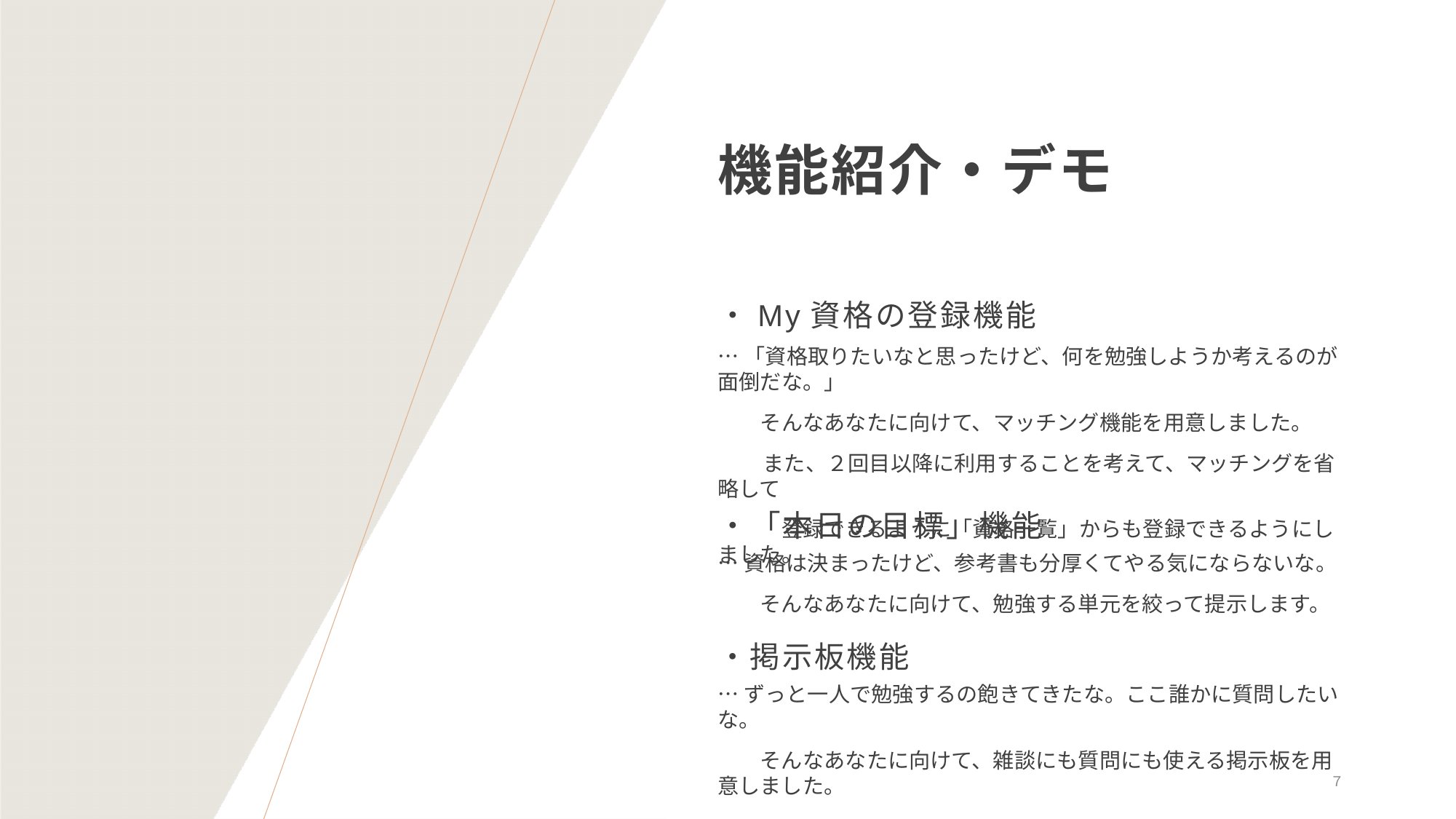

# 機能紹介・デモ
・My資格の登録機能
…「資格取りたいなと思ったけど、何を勉強しようか考えるのが面倒だな。」
　　そんなあなたに向けて、マッチング機能を用意しました。
   　 また、２回目以降に利用することを考えて、マッチングを省略して
　　　登録できるように「資格一覧」からも登録できるようにしました。

・「本日の目標」機能
…資格は決まったけど、参考書も分厚くてやる気にならないな。
　　そんなあなたに向けて、勉強する単元を絞って提示します。
・掲示板機能
…ずっと一人で勉強するの飽きてきたな。ここ誰かに質問したいな。
　　そんなあなたに向けて、雑談にも質問にも使える掲示板を用意しました。
７